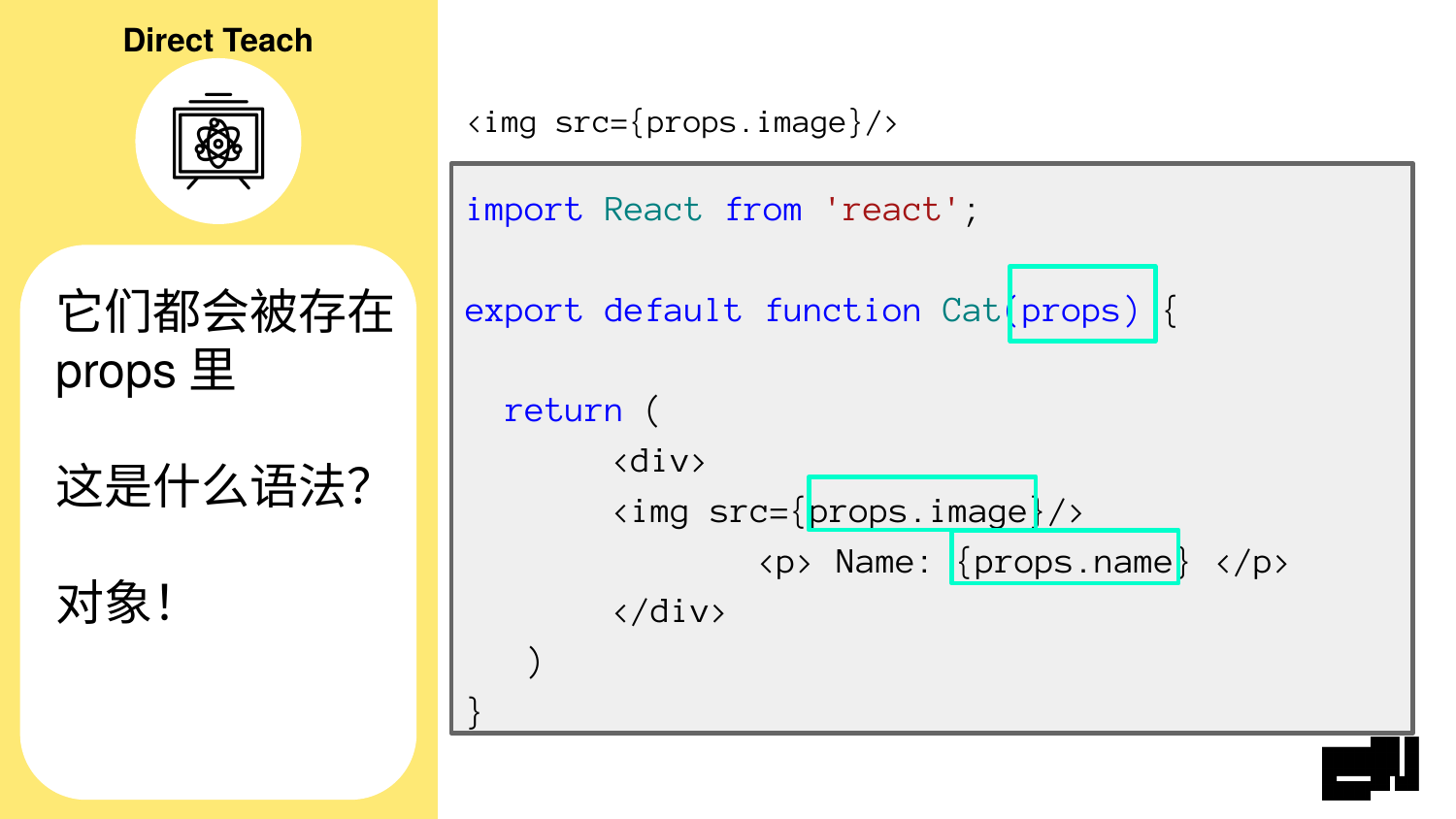

<img src={props.image}/>

import React from 'react';

export default function Cat(props) {

  return (
	<div>
      	<img src={props.image}/>
		<p> Name: {props.name} </p>
	</div>
   )
}

它们都会被存在props里

这是什么语法？

对象！